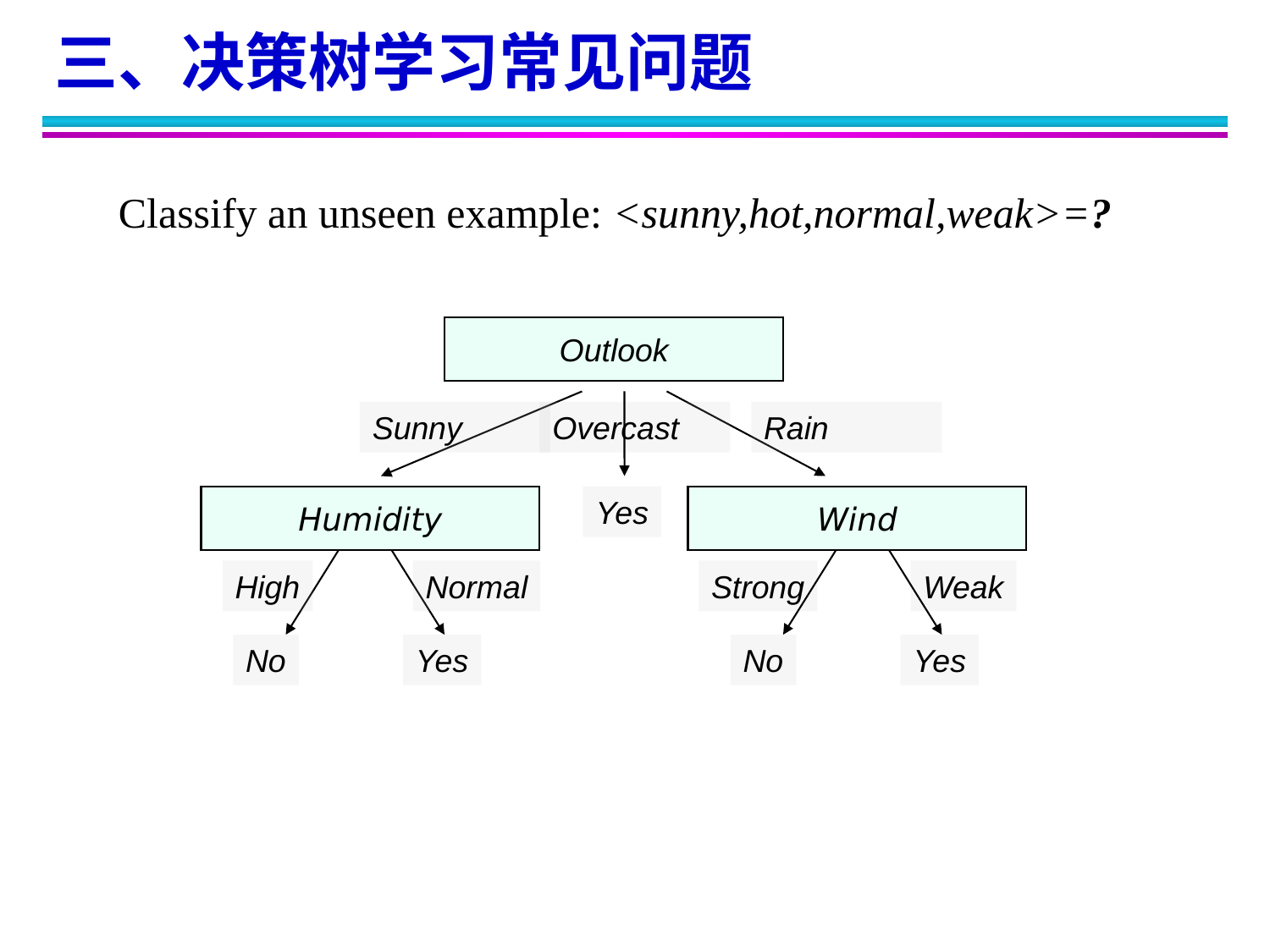

三、决策树学习常见问题
Classify an unseen example: <sunny,hot,normal,weak>=?
Outlook

Sunny
Overcast
Rain
Humidity
Yes
Wind

High
Normal
Strong
Weak
No
Yes
No
Yes